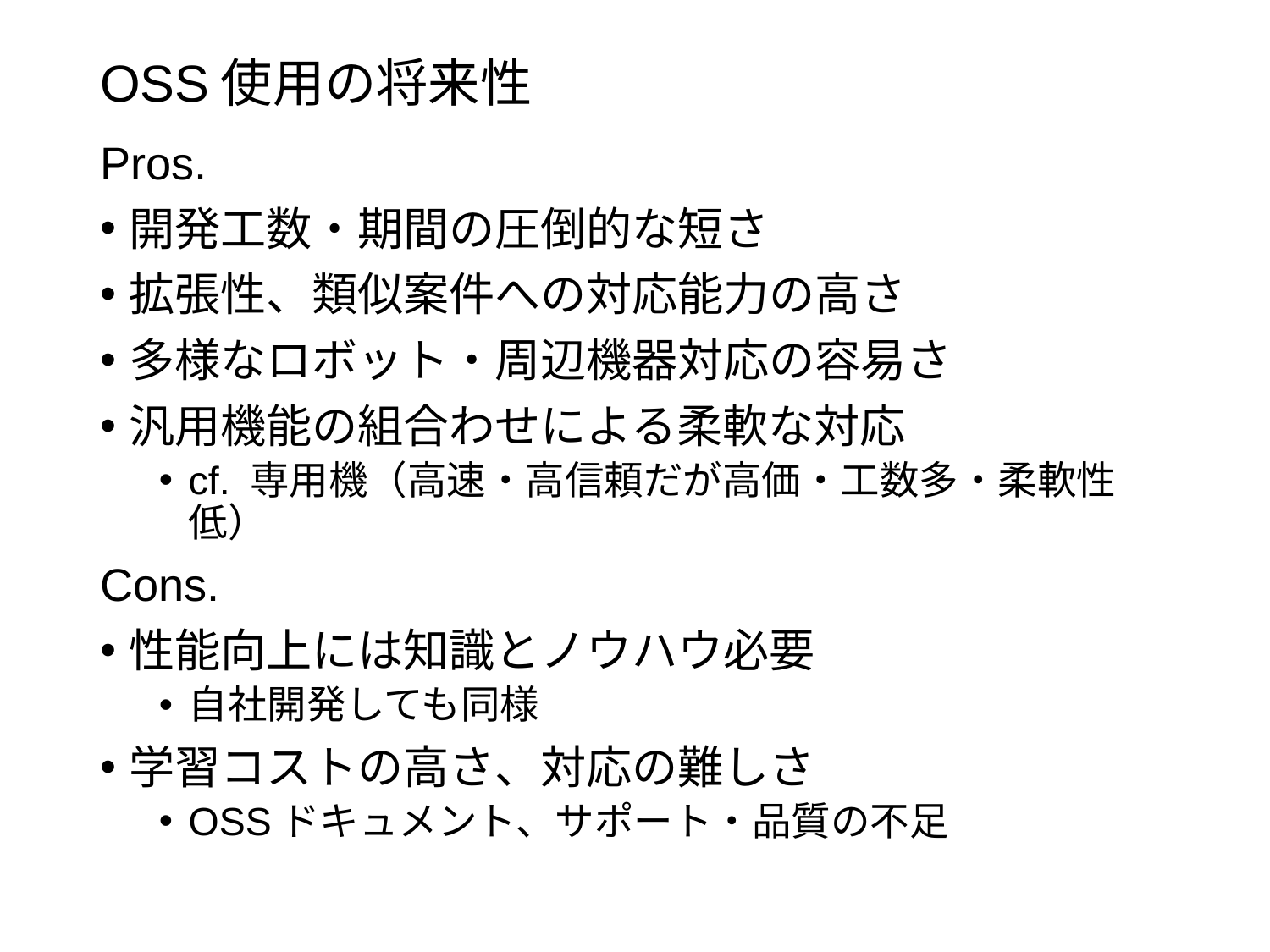

OSS使用の将来性
Pros.
開発工数・期間の圧倒的な短さ
拡張性、類似案件への対応能力の高さ
多様なロボット・周辺機器対応の容易さ
汎用機能の組合わせによる柔軟な対応
cf. 専用機（高速・高信頼だが高価・工数多・柔軟性低）
Cons.
性能向上には知識とノウハウ必要
自社開発しても同様
学習コストの高さ、対応の難しさ
OSSドキュメント、サポート・品質の不足